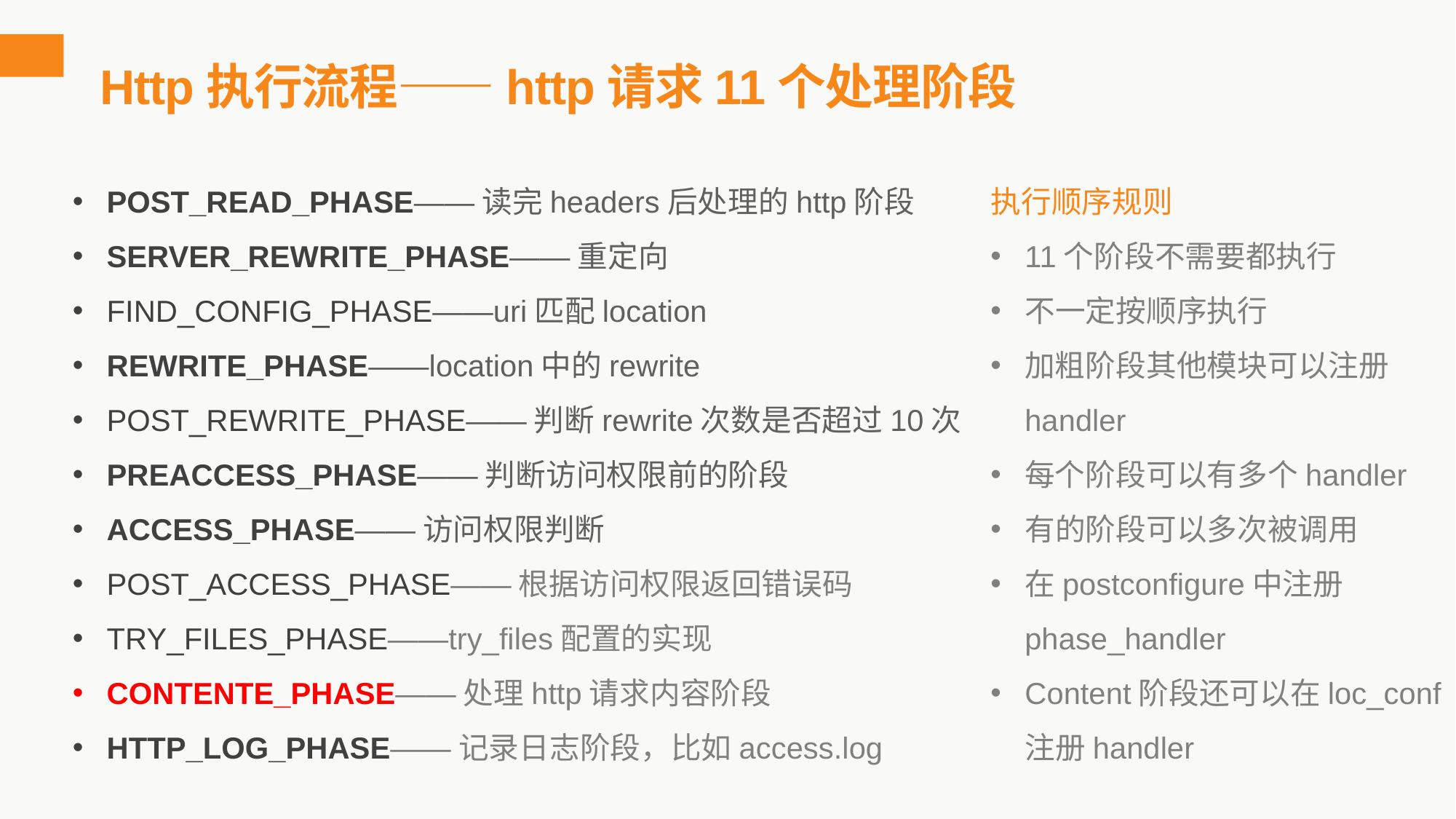

# Http执行流程——http请求11个处理阶段
POST_READ_PHASE——读完headers后处理的http阶段
SERVER_REWRITE_PHASE——重定向
FIND_CONFIG_PHASE——uri匹配location
REWRITE_PHASE——location中的rewrite
POST_REWRITE_PHASE——判断rewrite次数是否超过10次
PREACCESS_PHASE——判断访问权限前的阶段
ACCESS_PHASE——访问权限判断
POST_ACCESS_PHASE——根据访问权限返回错误码
TRY_FILES_PHASE——try_files配置的实现
CONTENTE_PHASE——处理http请求内容阶段
HTTP_LOG_PHASE——记录日志阶段，比如access.log
执行顺序规则
11个阶段不需要都执行
不一定按顺序执行
加粗阶段其他模块可以注册handler
每个阶段可以有多个handler
有的阶段可以多次被调用
在postconfigure中注册phase_handler
Content阶段还可以在loc_conf注册handler